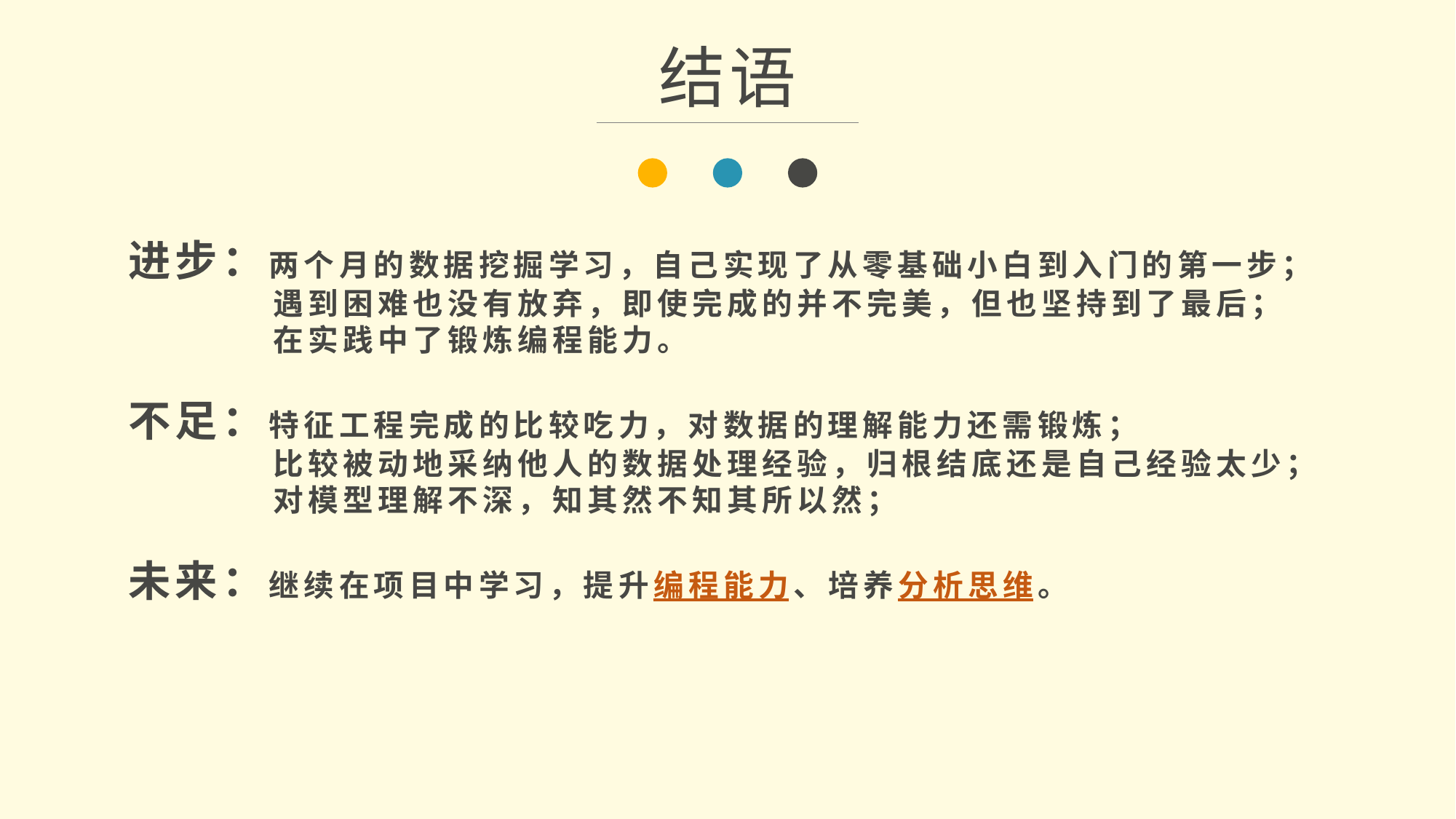

结语

进步：两个月的数据挖掘学习，自己实现了从零基础小白到入门的第一步；
            遇到困难也没有放弃，即使完成的并不完美，但也坚持到了最后；
            在实践中了锻炼编程能力。

不足：特征工程完成的比较吃力，对数据的理解能力还需锻炼；
            比较被动地采纳他人的数据处理经验，归根结底还是自己经验太少；
            对模型理解不深，知其然不知其所以然；

未来：继续在项目中学习，提升编程能力、培养分析思维。